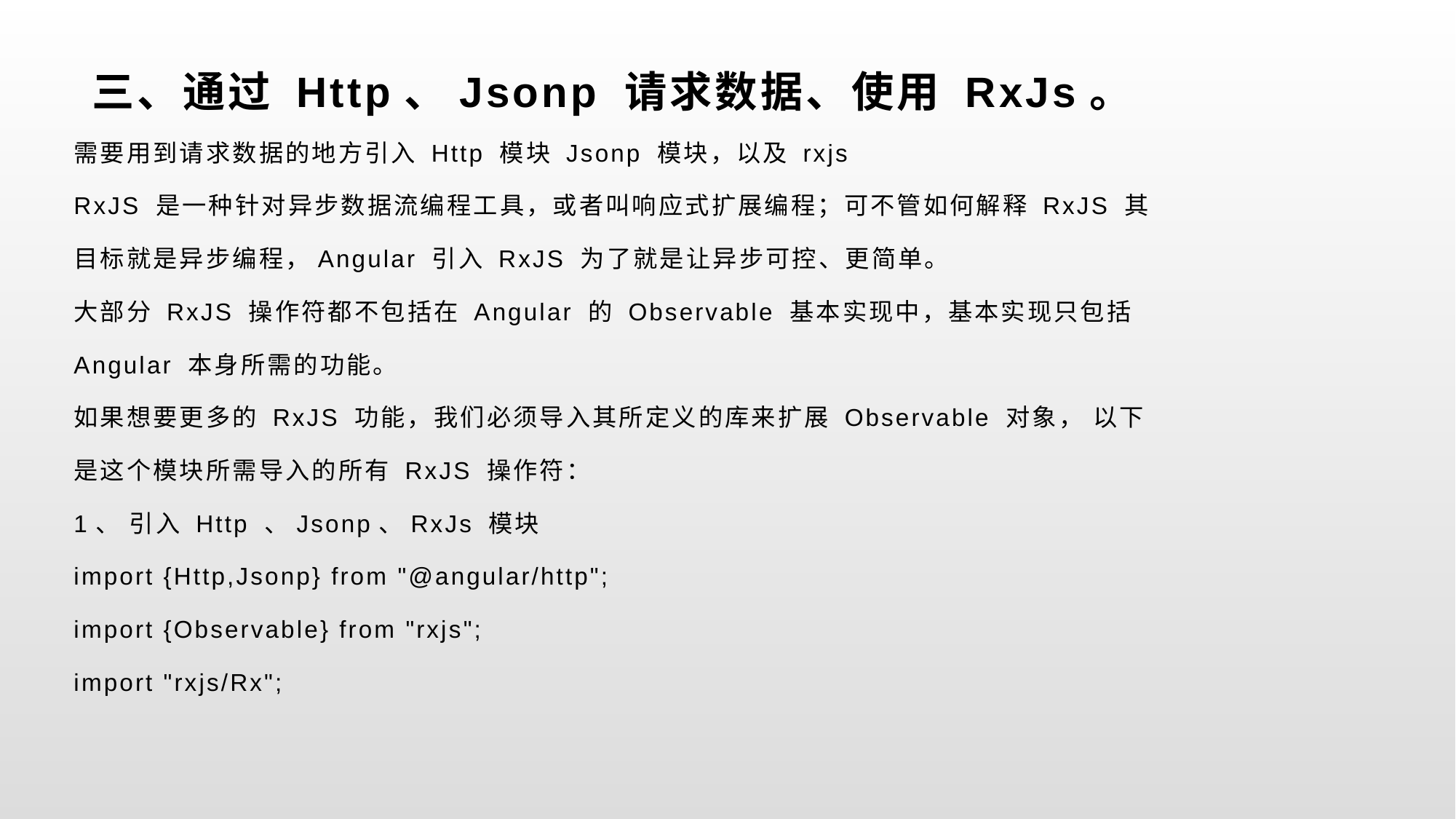

# 三、通过 Http、Jsonp 请求数据、使用 RxJs。
需要用到请求数据的地方引入 Http 模块 Jsonp 模块，以及 rxjs
RxJS 是一种针对异步数据流编程工具，或者叫响应式扩展编程；可不管如何解释 RxJS 其
目标就是异步编程，Angular 引入 RxJS 为了就是让异步可控、更简单。
大部分 RxJS 操作符都不包括在 Angular 的 Observable 基本实现中，基本实现只包括
Angular 本身所需的功能。
如果想要更多的 RxJS 功能，我们必须导入其所定义的库来扩展 Observable 对象， 以下
是这个模块所需导入的所有 RxJS 操作符：
1、 引入 Http 、Jsonp、RxJs 模块
import {Http,Jsonp} from "@angular/http";
import {Observable} from "rxjs";
import "rxjs/Rx";